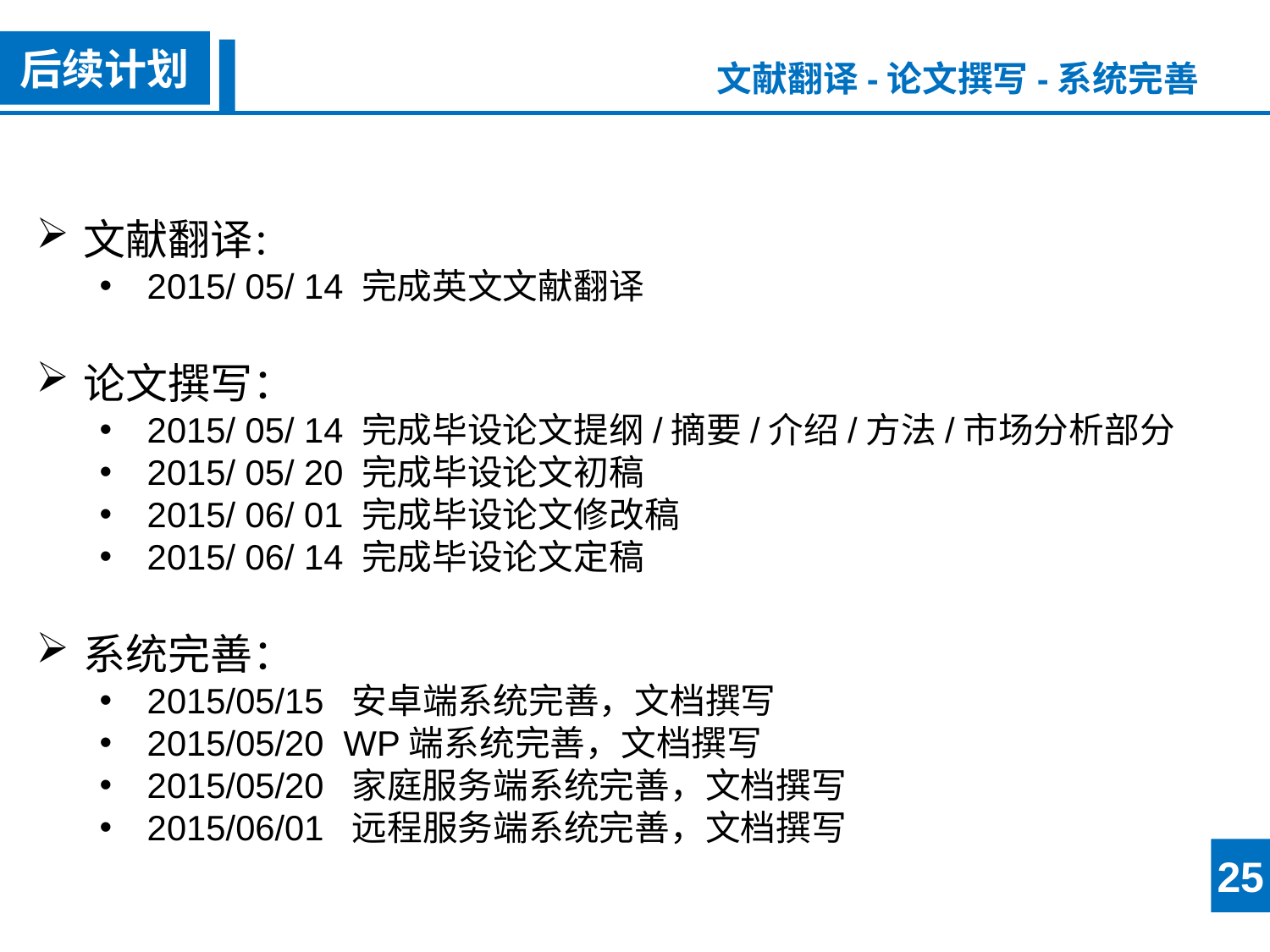

后续计划

文献翻译-论文撰写-系统完善
文献翻译：
2015/ 05/ 14 完成英文文献翻译
论文撰写：
2015/ 05/ 14 完成毕设论文提纲/摘要/介绍/方法/市场分析部分
2015/ 05/ 20 完成毕设论文初稿
2015/ 06/ 01 完成毕设论文修改稿
2015/ 06/ 14 完成毕设论文定稿
系统完善：
2015/05/15  安卓端系统完善，文档撰写
2015/05/20  WP端系统完善，文档撰写
2015/05/20  家庭服务端系统完善，文档撰写
2015/06/01  远程服务端系统完善，文档撰写

25